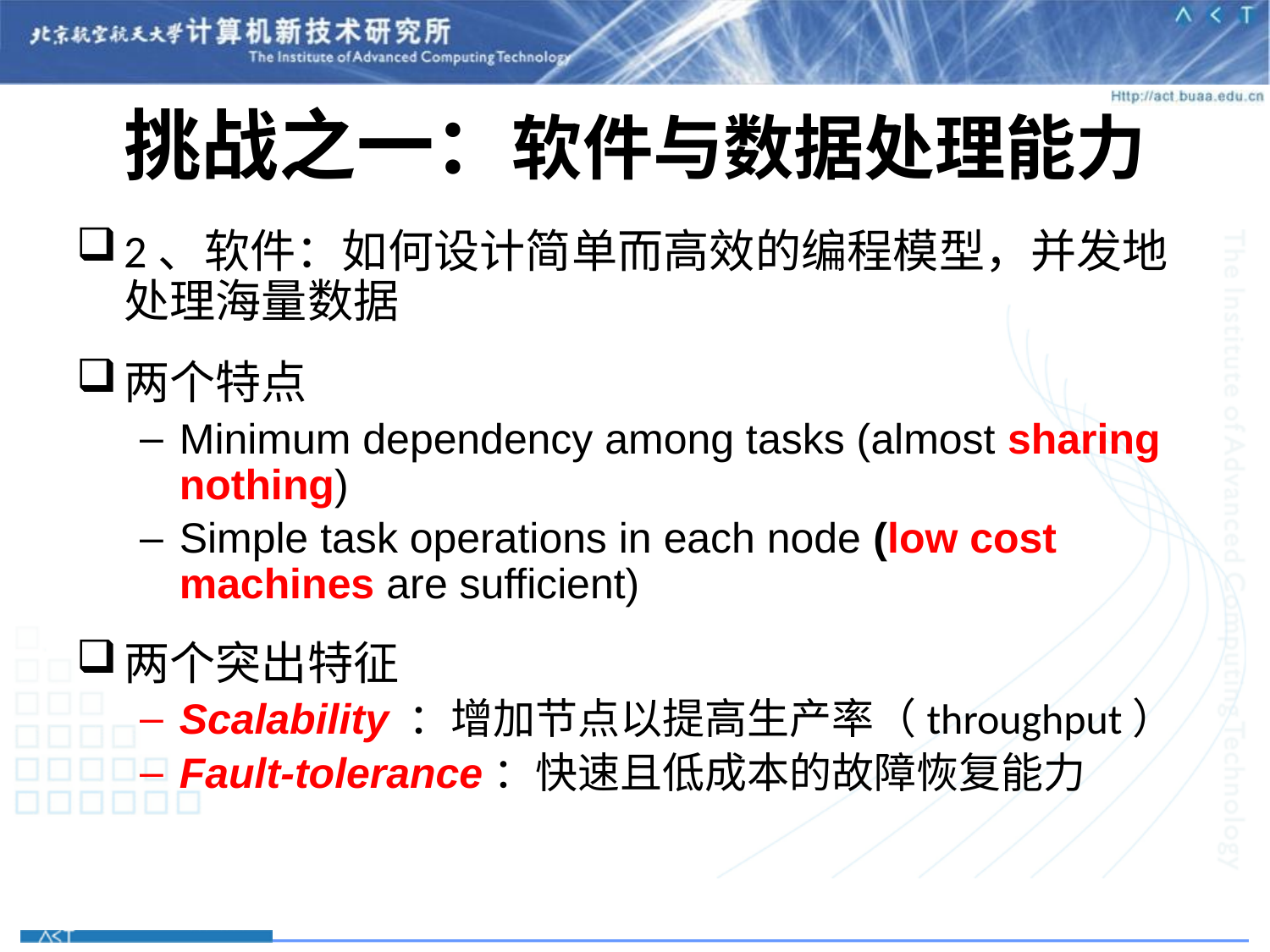

# 挑战之一：软件与数据处理能力
2、软件：如何设计简单而高效的编程模型，并发地处理海量数据
两个特点
Minimum dependency among tasks (almost sharing nothing)
Simple task operations in each node (low cost machines are sufficient)
两个突出特征
Scalability ：增加节点以提高生产率（throughput）
Fault-tolerance：快速且低成本的故障恢复能力